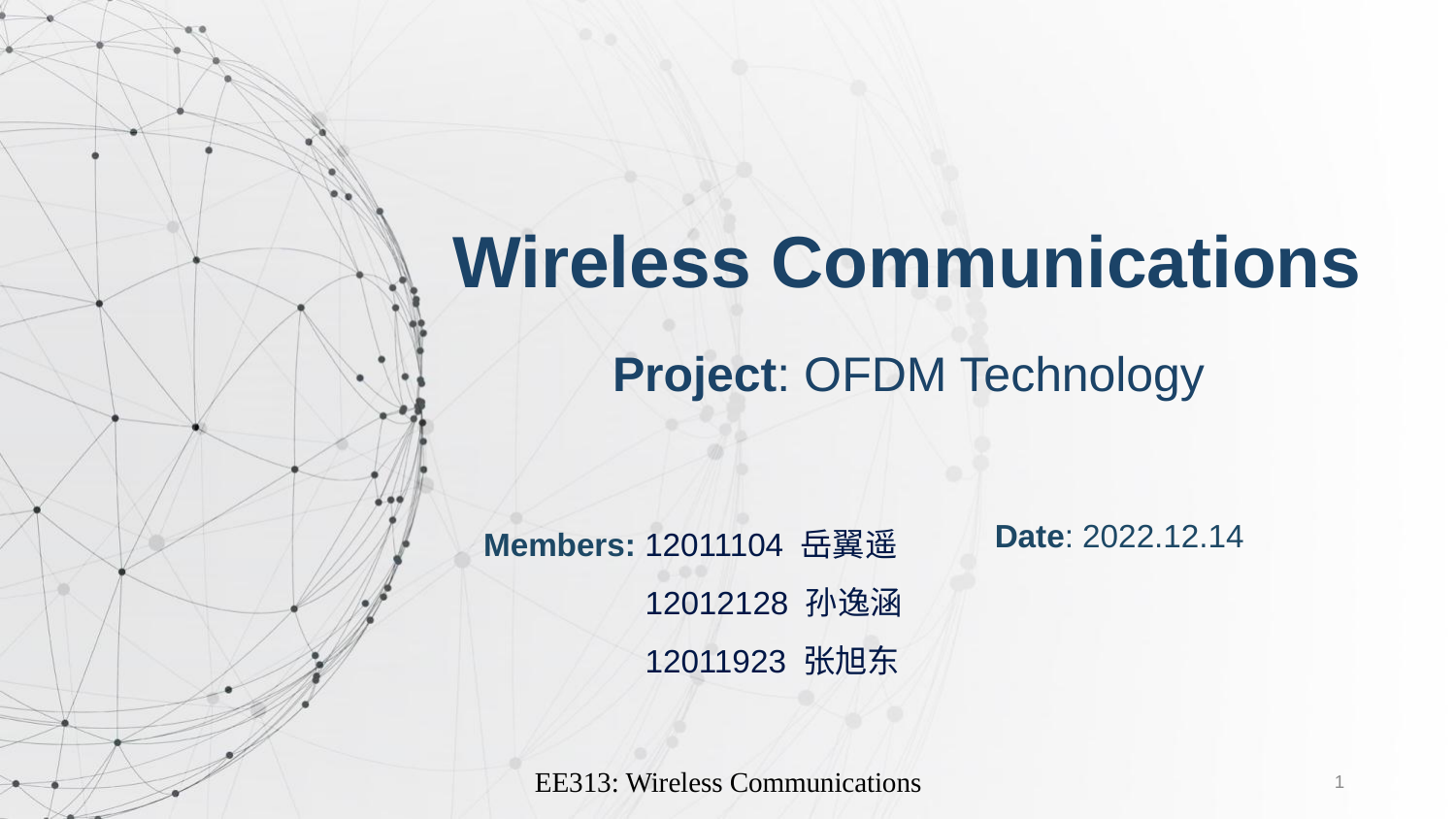

Wireless Communications
Project: OFDM Technology
Members: 12011104 岳翼遥
                  12012128 孙逸涵
                  12011923 张旭东
Date: 2022.12.14
EE313: Wireless Communications
1